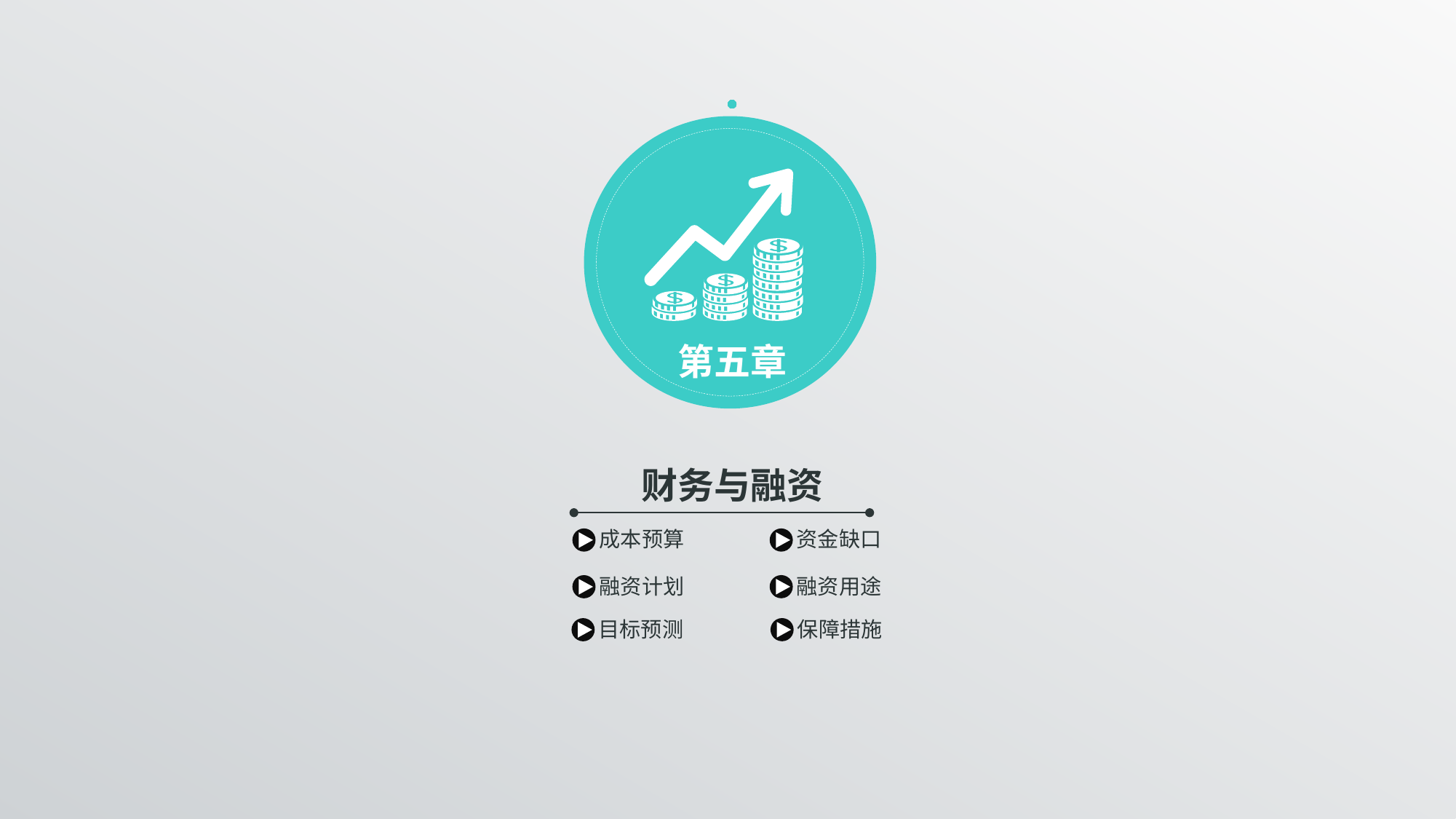

第五章
财务与融资
成本预算

资金缺口

融资用途

融资计划

保障措施

目标预测